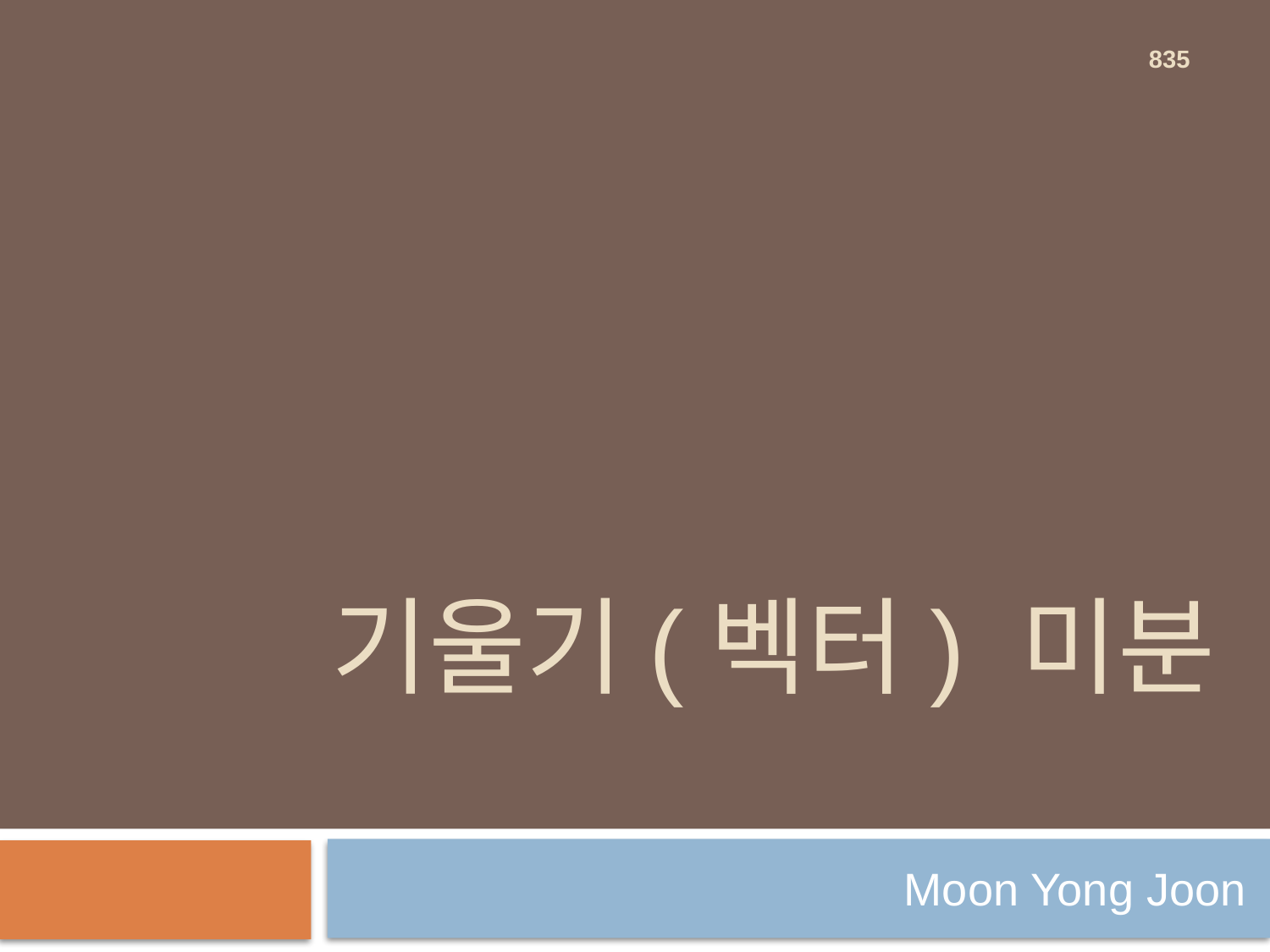

835
# 기울기(벡터) 미분
Moon Yong Joon